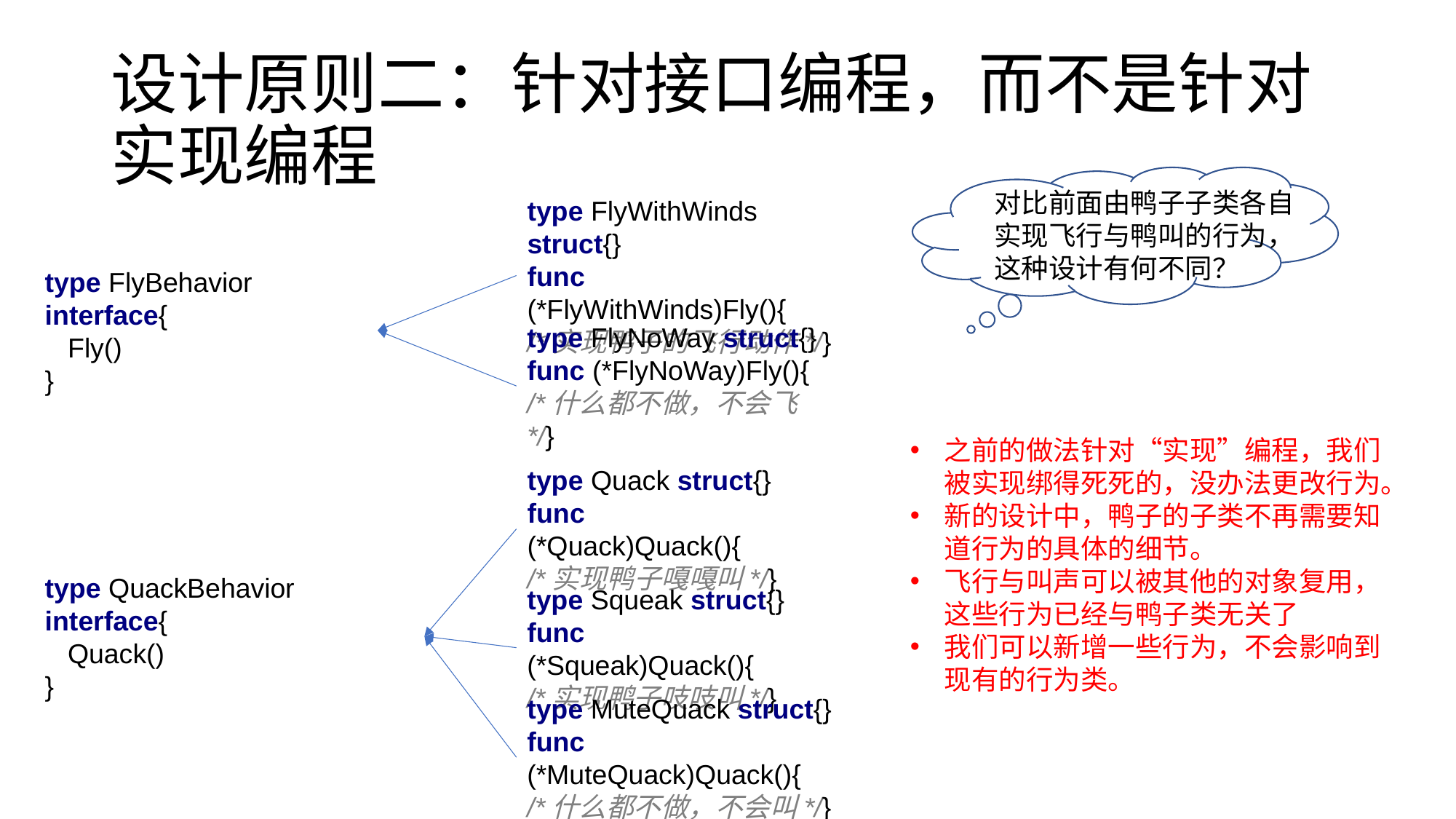

# 设计原则二：针对接口编程，而不是针对实现编程

对比前面由鸭子子类各自实现飞行与鸭叫的行为，这种设计有何不同？
type FlyWithWinds struct{}
func (*FlyWithWinds)Fly(){
/*实现鸭子的飞行动作*/}
type FlyBehavior interface{
   Fly()
}
type FlyNoWay struct{}
func (*FlyNoWay)Fly(){
/*什么都不做，不会飞*/}
之前的做法针对“实现”编程，我们被实现绑得死死的，没办法更改行为。
新的设计中，鸭子的子类不再需要知道行为的具体的细节。
飞行与叫声可以被其他的对象复用，这些行为已经与鸭子类无关了
我们可以新增一些行为，不会影响到现有的行为类。
type Quack struct{}
func (*Quack)Quack(){
/*实现鸭子嘎嘎叫*/}
type QuackBehavior interface{
   Quack()
}
type Squeak struct{}
func (*Squeak)Quack(){
/*实现鸭子吱吱叫*/}
type MuteQuack struct{}
func (*MuteQuack)Quack(){
/*什么都不做，不会叫*/}